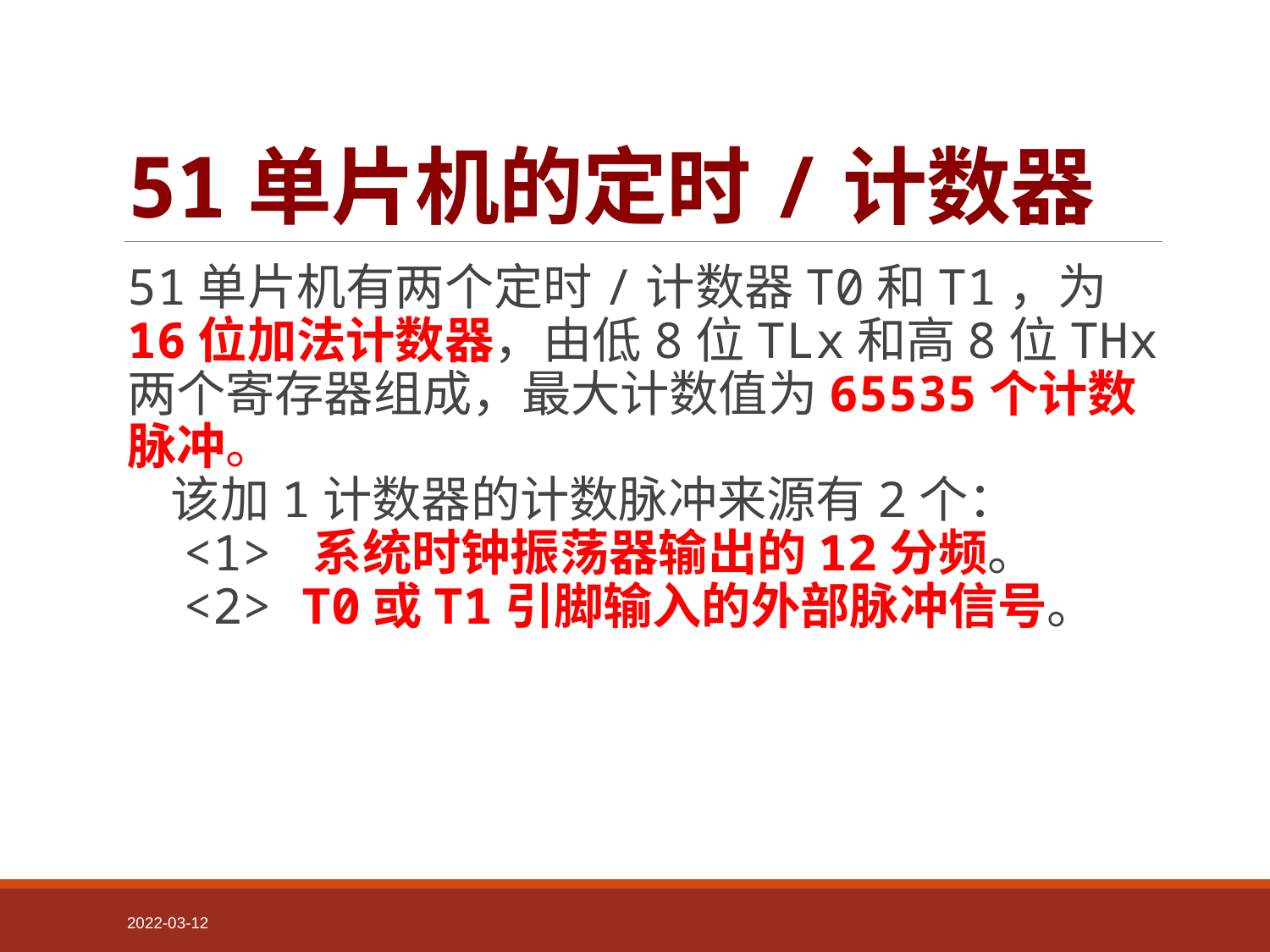

# 51单片机的定时/计数器
51单片机有两个定时/计数器T0和T1，为16位加法计数器，由低8位TLx和高8位THx两个寄存器组成，最大计数值为65535个计数脉冲。
    该加1计数器的计数脉冲来源有2个：
    <1> 系统时钟振荡器输出的12分频。
    <2> T0或T1引脚输入的外部脉冲信号。
2022-03-12